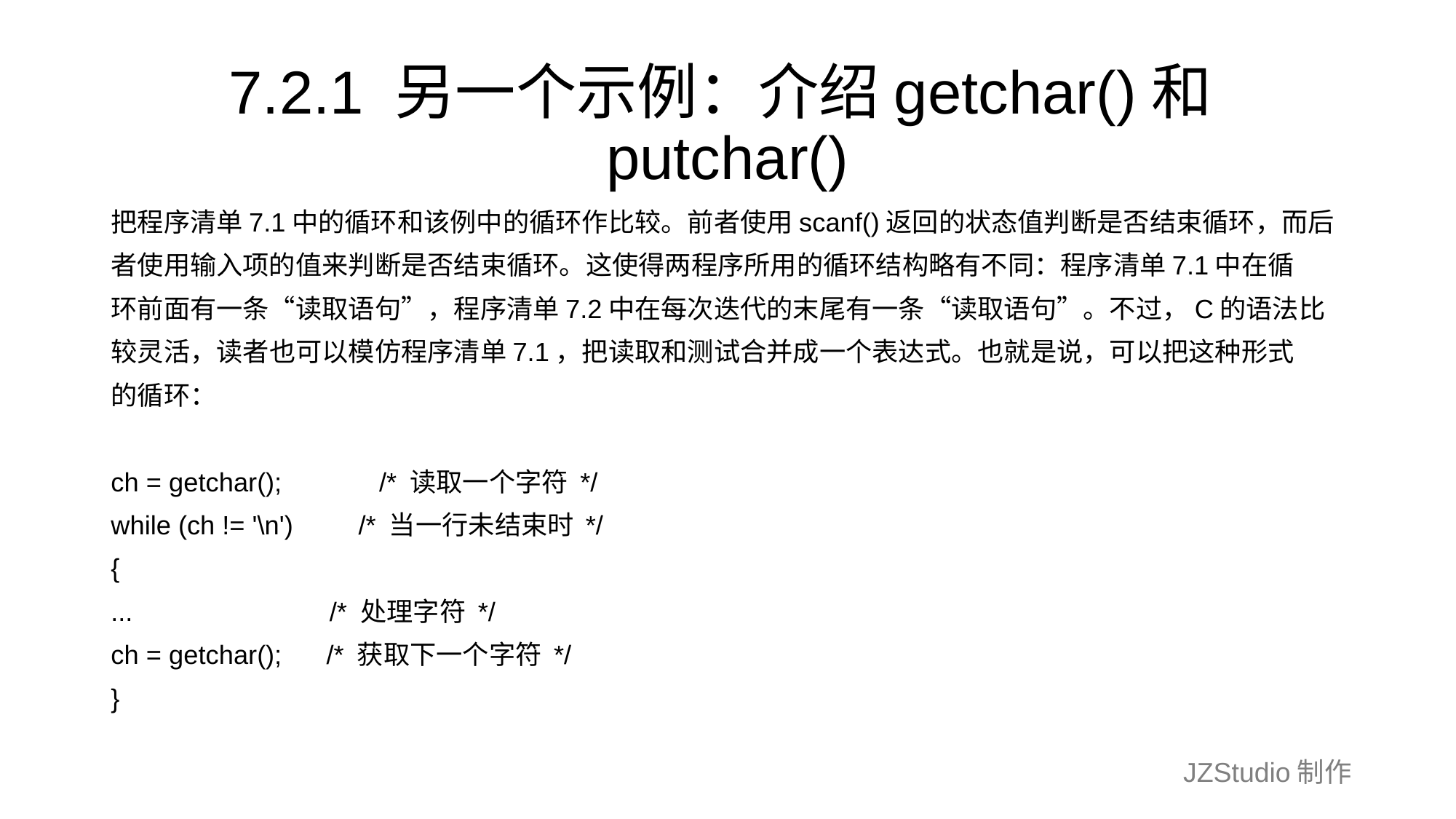

# 7.2.1 另一个示例：介绍getchar()和putchar()
把程序清单7.1中的循环和该例中的循环作比较。前者使用scanf()返回的状态值判断是否结束循环，而后
者使用输入项的值来判断是否结束循环。这使得两程序所用的循环结构略有不同：程序清单7.1中在循
环前面有一条“读取语句”，程序清单7.2中在每次迭代的末尾有一条“读取语句”。不过，C的语法比
较灵活，读者也可以模仿程序清单7.1，把读取和测试合并成一个表达式。也就是说，可以把这种形式
的循环：

ch = getchar();　　　 /* 读取一个字符 */
while (ch != '\n')　　/* 当一行未结束时 */
{
...　　　　　　　/* 处理字符 */
ch = getchar();　 /* 获取下一个字符 */
}